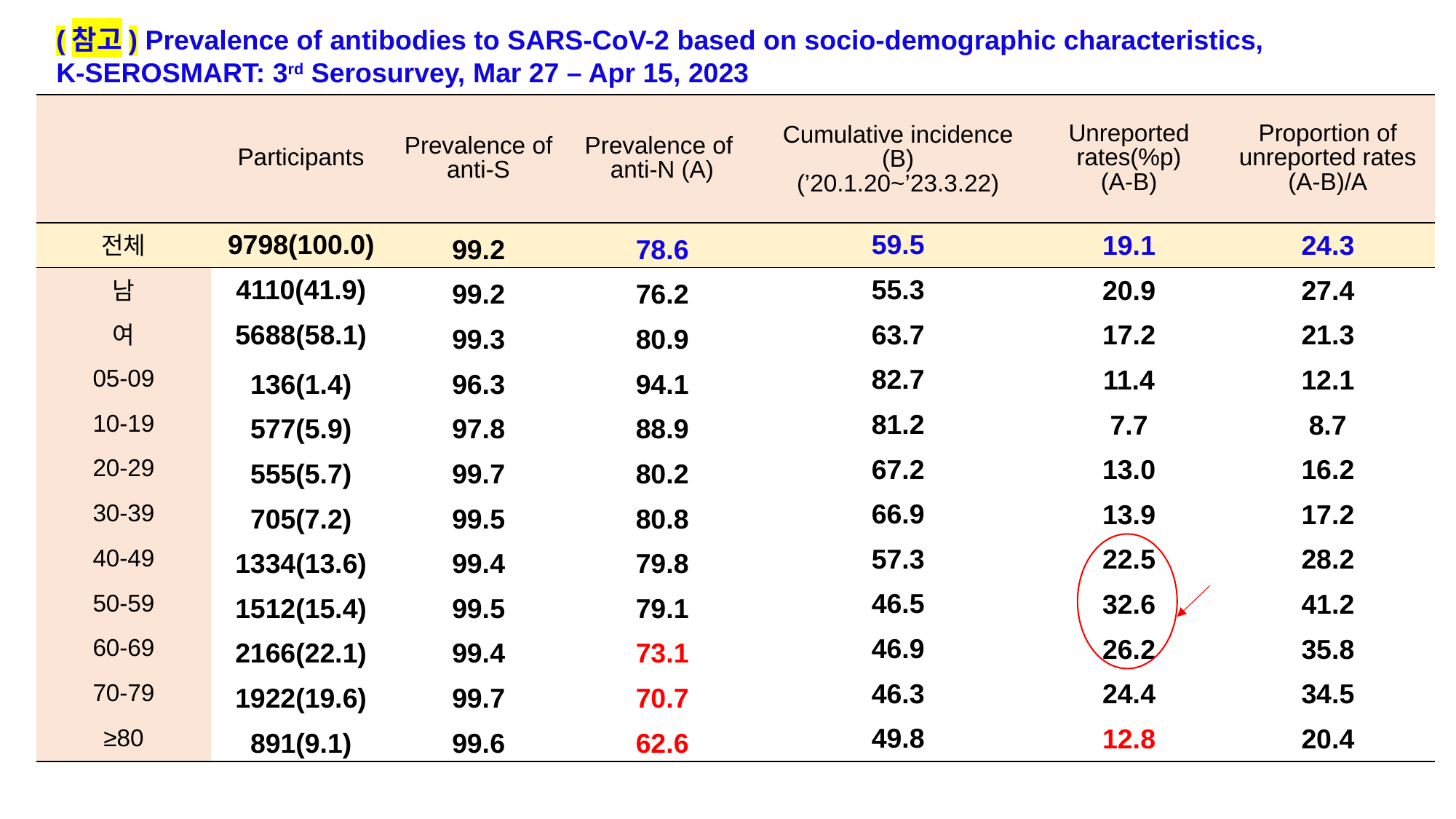

(참고) Prevalence of antibodies to SARS-CoV-2 based on socio-demographic characteristics,
K-SEROSMART: 3rd Serosurvey, Mar 27 – Apr 15, 2023
|  | Participants | Prevalence of anti-S | Prevalence of anti-N (A) | Cumulative incidence (B) (’20.1.20~’23.3.22) | Unreported rates(%p) (A-B) | Proportion of unreported rates (A-B)/A |
| --- | --- | --- | --- | --- | --- | --- |
| 전체 | 9798(100.0) | 99.2 | 78.6 | 59.5 | 19.1 | 24.3 |
| 남 | 4110(41.9) | 99.2 | 76.2 | 55.3 | 20.9 | 27.4 |
| 여 | 5688(58.1) | 99.3 | 80.9 | 63.7 | 17.2 | 21.3 |
| 05-09 | 136(1.4) | 96.3 | 94.1 | 82.7 | 11.4 | 12.1 |
| 10-19 | 577(5.9) | 97.8 | 88.9 | 81.2 | 7.7 | 8.7 |
| 20-29 | 555(5.7) | 99.7 | 80.2 | 67.2 | 13.0 | 16.2 |
| 30-39 | 705(7.2) | 99.5 | 80.8 | 66.9 | 13.9 | 17.2 |
| 40-49 | 1334(13.6) | 99.4 | 79.8 | 57.3 | 22.5 | 28.2 |
| 50-59 | 1512(15.4) | 99.5 | 79.1 | 46.5 | 32.6 | 41.2 |
| 60-69 | 2166(22.1) | 99.4 | 73.1 | 46.9 | 26.2 | 35.8 |
| 70-79 | 1922(19.6) | 99.7 | 70.7 | 46.3 | 24.4 | 34.5 |
| ≥80 | 891(9.1) | 99.6 | 62.6 | 49.8 | 12.8 | 20.4 |